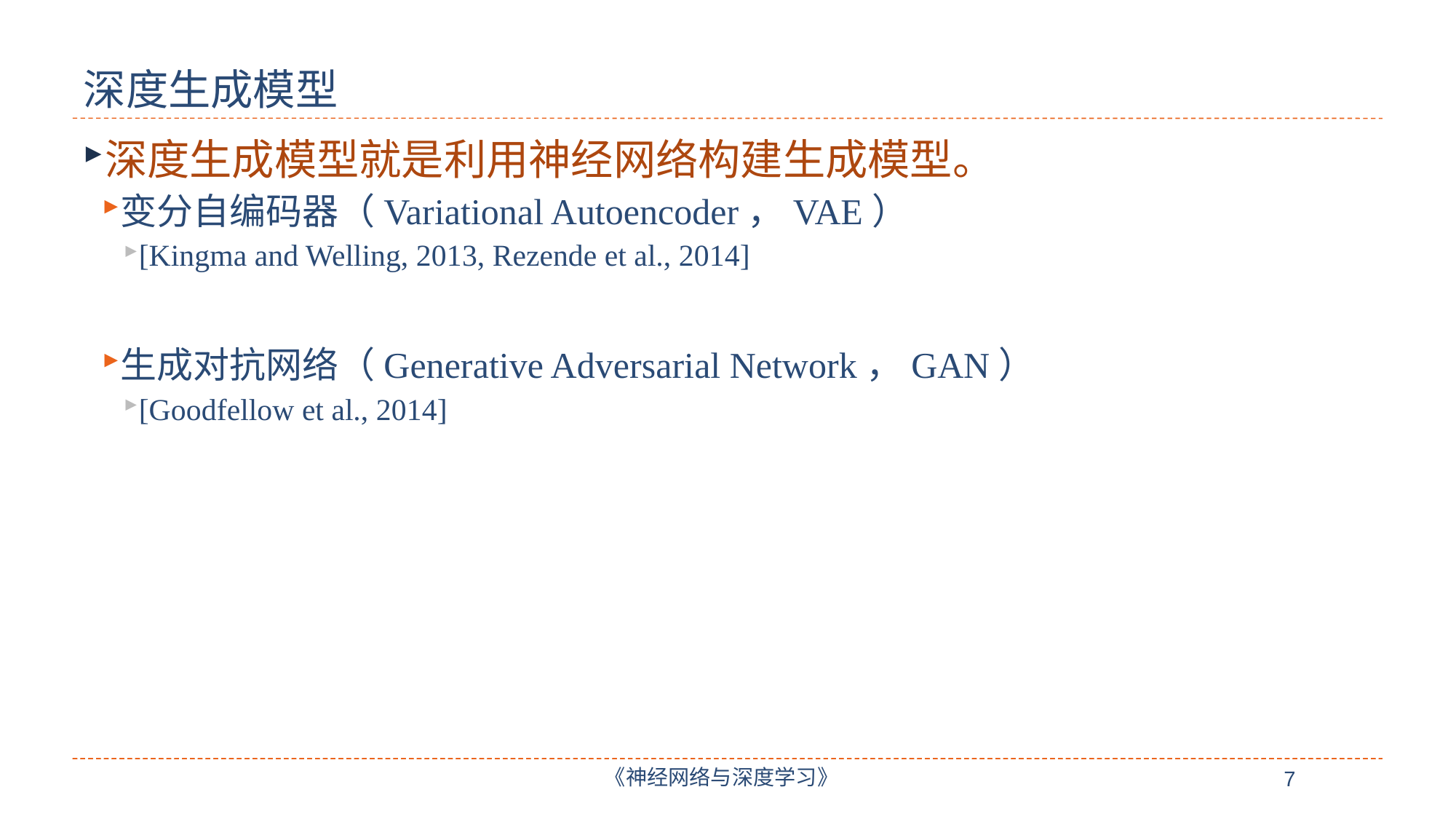

# 深度生成模型
深度生成模型就是利用神经网络构建生成模型。
变分自编码器（Variational Autoencoder，VAE）
[Kingma and Welling, 2013, Rezende et al., 2014]

生成对抗网络（Generative Adversarial Network，GAN）
[Goodfellow et al., 2014]